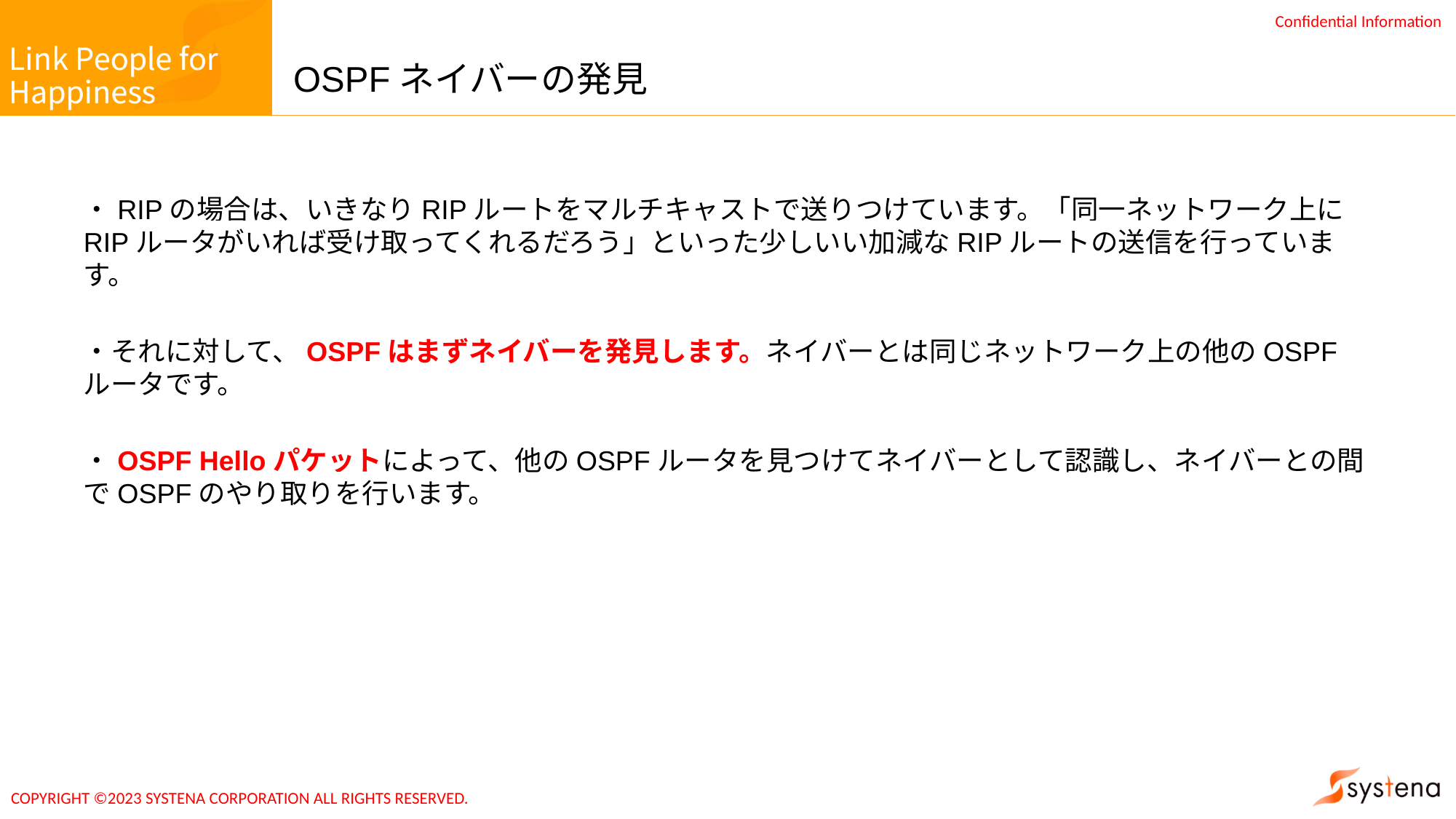

# OSPFネイバーの発見
・RIPの場合は、いきなりRIPルートをマルチキャストで送りつけています。「同一ネットワーク上にRIPルータがいれば受け取ってくれるだろう」といった少しいい加減なRIPルートの送信を行っています。

・それに対して、OSPFはまずネイバーを発見します。ネイバーとは同じネットワーク上の他のOSPFルータです。

・OSPF Helloパケットによって、他のOSPFルータを見つけてネイバーとして認識し、ネイバーとの間でOSPFのやり取りを行います。